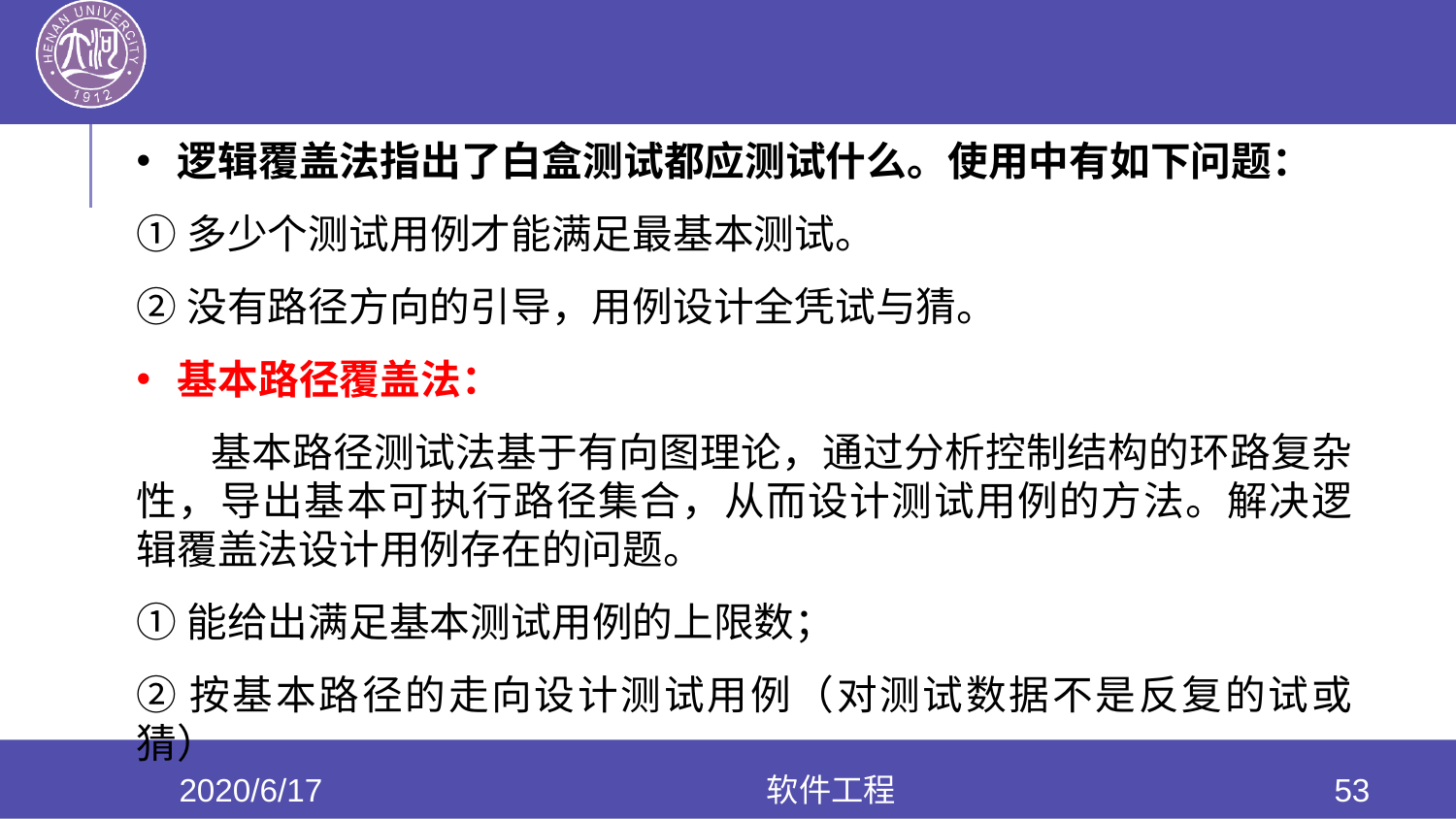

逻辑覆盖法指出了白盒测试都应测试什么。使用中有如下问题：
①多少个测试用例才能满足最基本测试。
②没有路径方向的引导，用例设计全凭试与猜。
基本路径覆盖法：
       基本路径测试法基于有向图理论，通过分析控制结构的环路复杂性，导出基本可执行路径集合，从而设计测试用例的方法。解决逻辑覆盖法设计用例存在的问题。
①能给出满足基本测试用例的上限数；
②按基本路径的走向设计测试用例（对测试数据不是反复的试或猜）
2020/6/17
软件工程
53